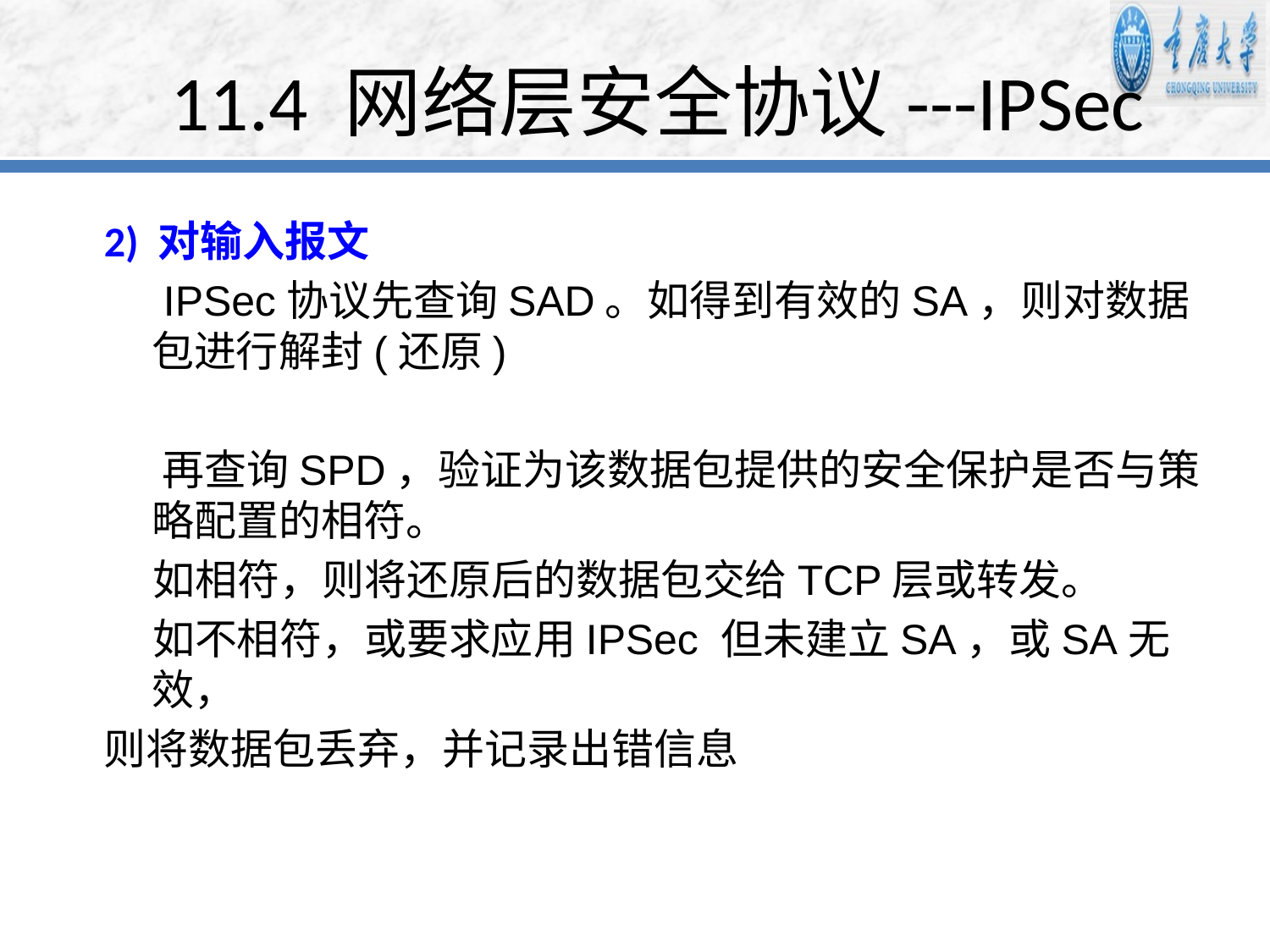

# 11.4 网络层安全协议---IPSec
2) 对输入报文
     IPSec协议先查询SAD。如得到有效的SA，则对数据包进行解封(还原)

     再查询SPD，验证为该数据包提供的安全保护是否与策略配置的相符。
    如相符，则将还原后的数据包交给TCP层或转发。
    如不相符，或要求应用IPSec 但未建立SA，或SA无效，
则将数据包丢弃，并记录出错信息